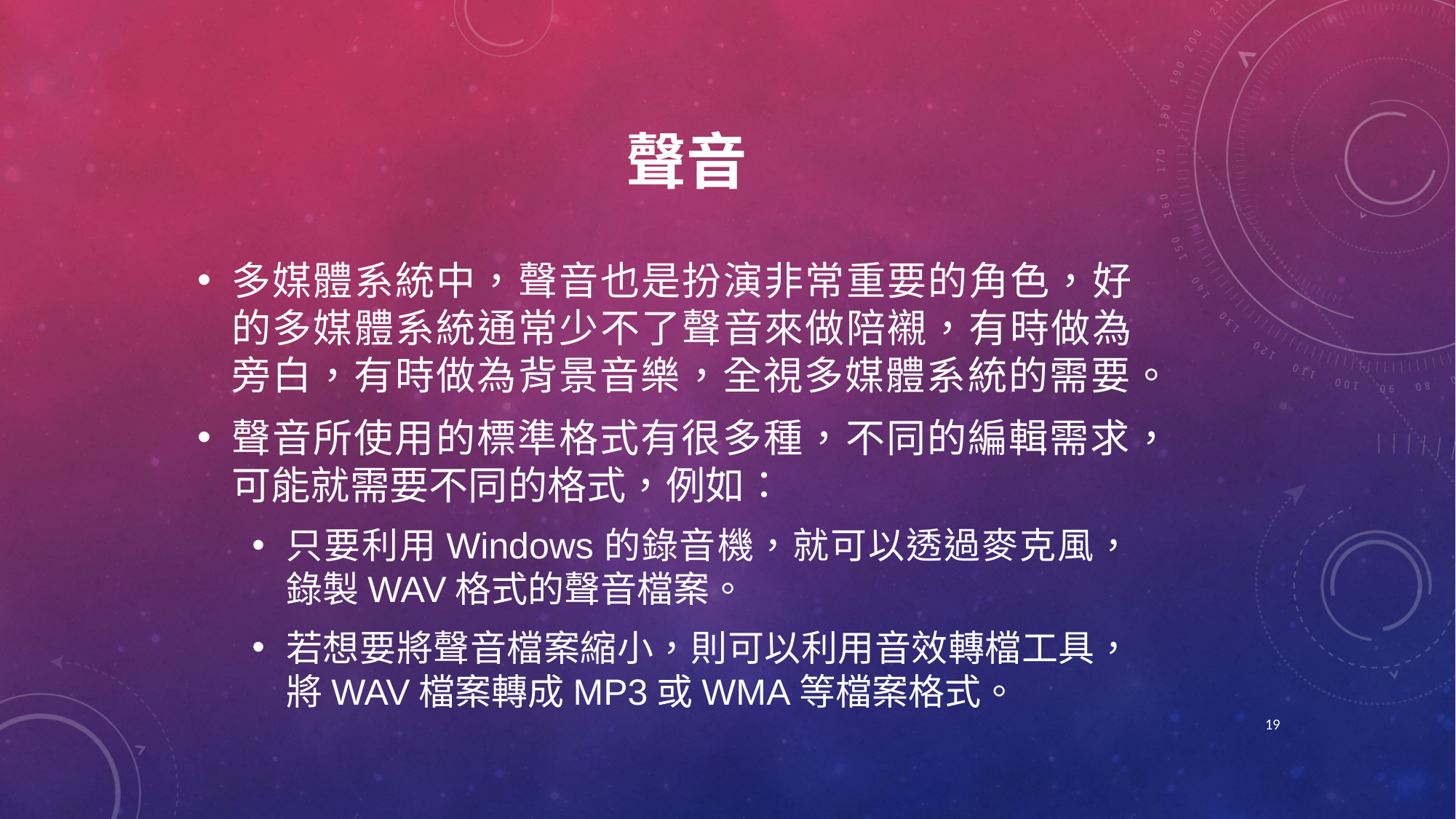

# 聲音
多媒體系統中，聲音也是扮演非常重要的角色，好的多媒體系統通常少不了聲音來做陪襯，有時做為旁白，有時做為背景音樂，全視多媒體系統的需要。
聲音所使用的標準格式有很多種，不同的編輯需求，可能就需要不同的格式，例如：
只要利用Windows的錄音機，就可以透過麥克風，錄製WAV格式的聲音檔案。
若想要將聲音檔案縮小，則可以利用音效轉檔工具，將WAV檔案轉成MP3或WMA等檔案格式。
19